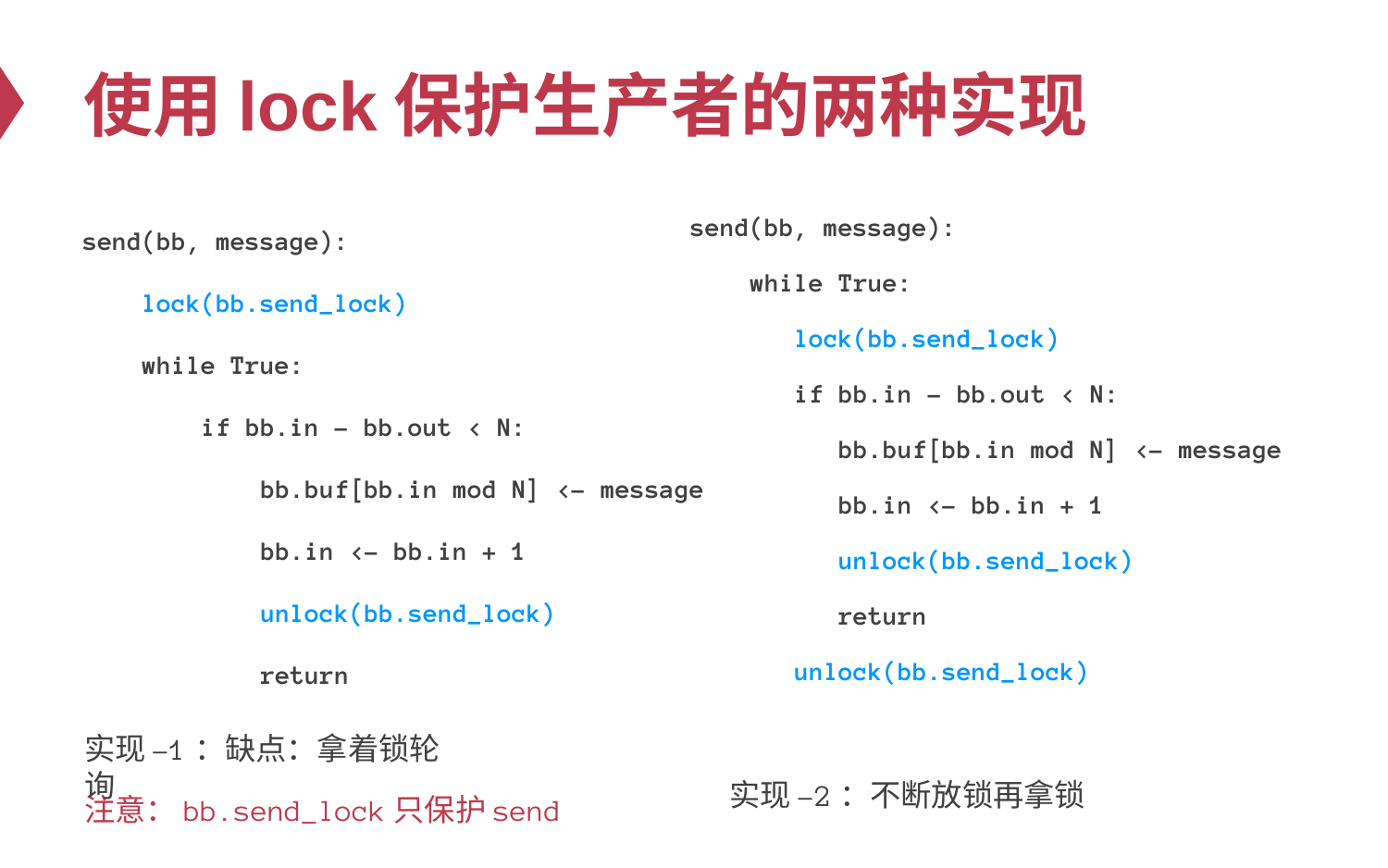

# 使用lock保护生产者的两种实现
send(bb, message):
    while True:
       lock(bb.send_lock)
       if bb.in – bb.out < N:
          bb.buf[bb.in mod N] <- message
          bb.in <- bb.in + 1
          unlock(bb.send_lock)
          return
       unlock(bb.send_lock)
send(bb, message):
    lock(bb.send_lock)
    while True:
        if bb.in – bb.out < N:
            bb.buf[bb.in mod N] <- message
            bb.in <- bb.in + 1
            unlock(bb.send_lock)
            return
实现-1：缺点：拿着锁轮询
实现-2：不断放锁再拿锁
注意：bb.send_lock只保护send